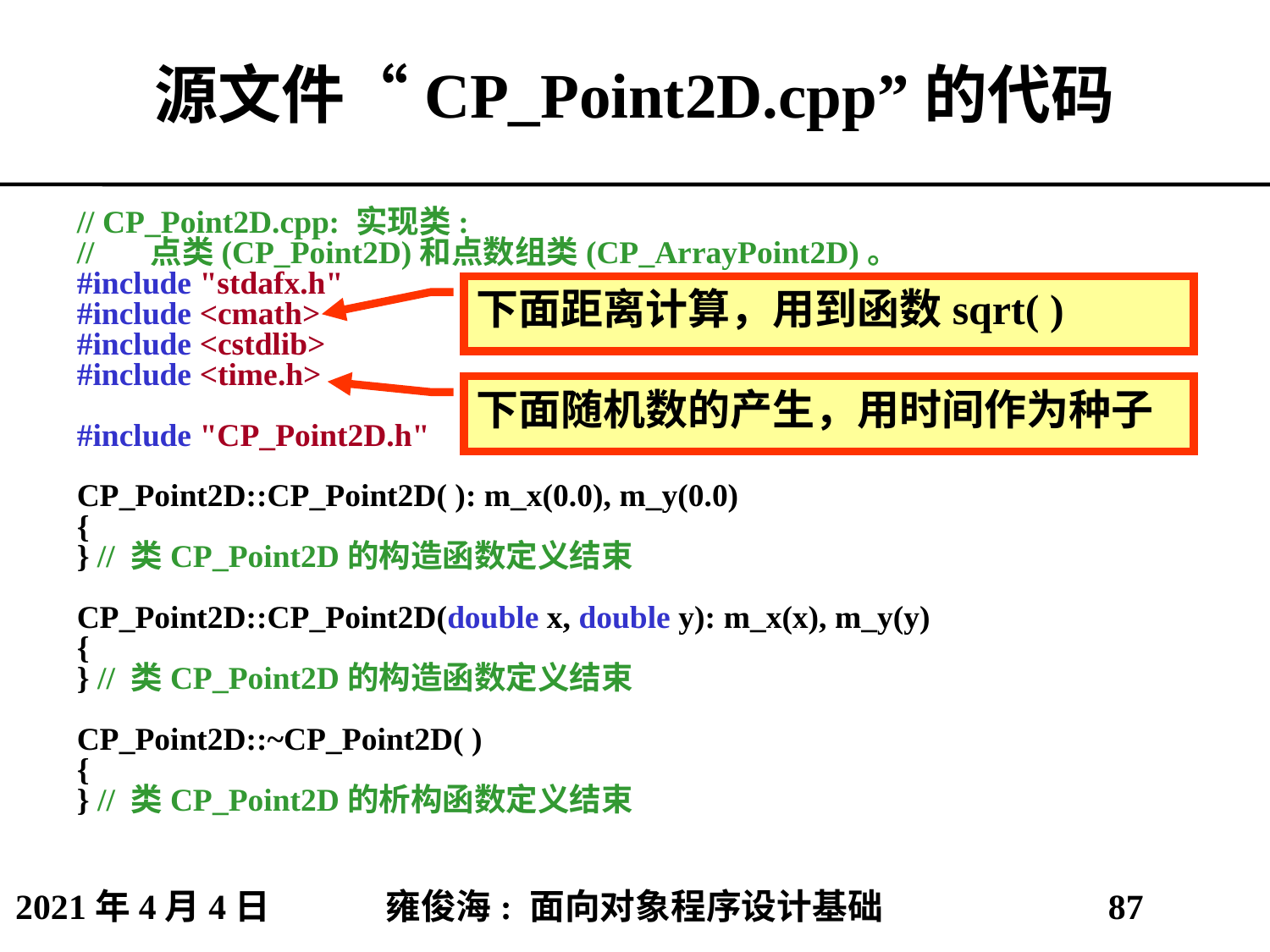

# 源文件“CP_Point2D.cpp”的代码

// CP_Point2D.cpp: 实现类:
//      点类(CP_Point2D)和点数组类(CP_ArrayPoint2D)。
#include "stdafx.h"
#include <cmath>
#include <cstdlib>
#include <time.h>

#include "CP_Point2D.h"

CP_Point2D::CP_Point2D( ): m_x(0.0), m_y(0.0)
{
} // 类CP_Point2D的构造函数定义结束

CP_Point2D::CP_Point2D(double x, double y): m_x(x), m_y(y)
{
} // 类CP_Point2D的构造函数定义结束

CP_Point2D::~CP_Point2D( )
{
} // 类CP_Point2D的析构函数定义结束
下面距离计算，用到函数sqrt( )
下面随机数的产生，用时间作为种子
2021年4月4日
雍俊海: 面向对象程序设计基础
87